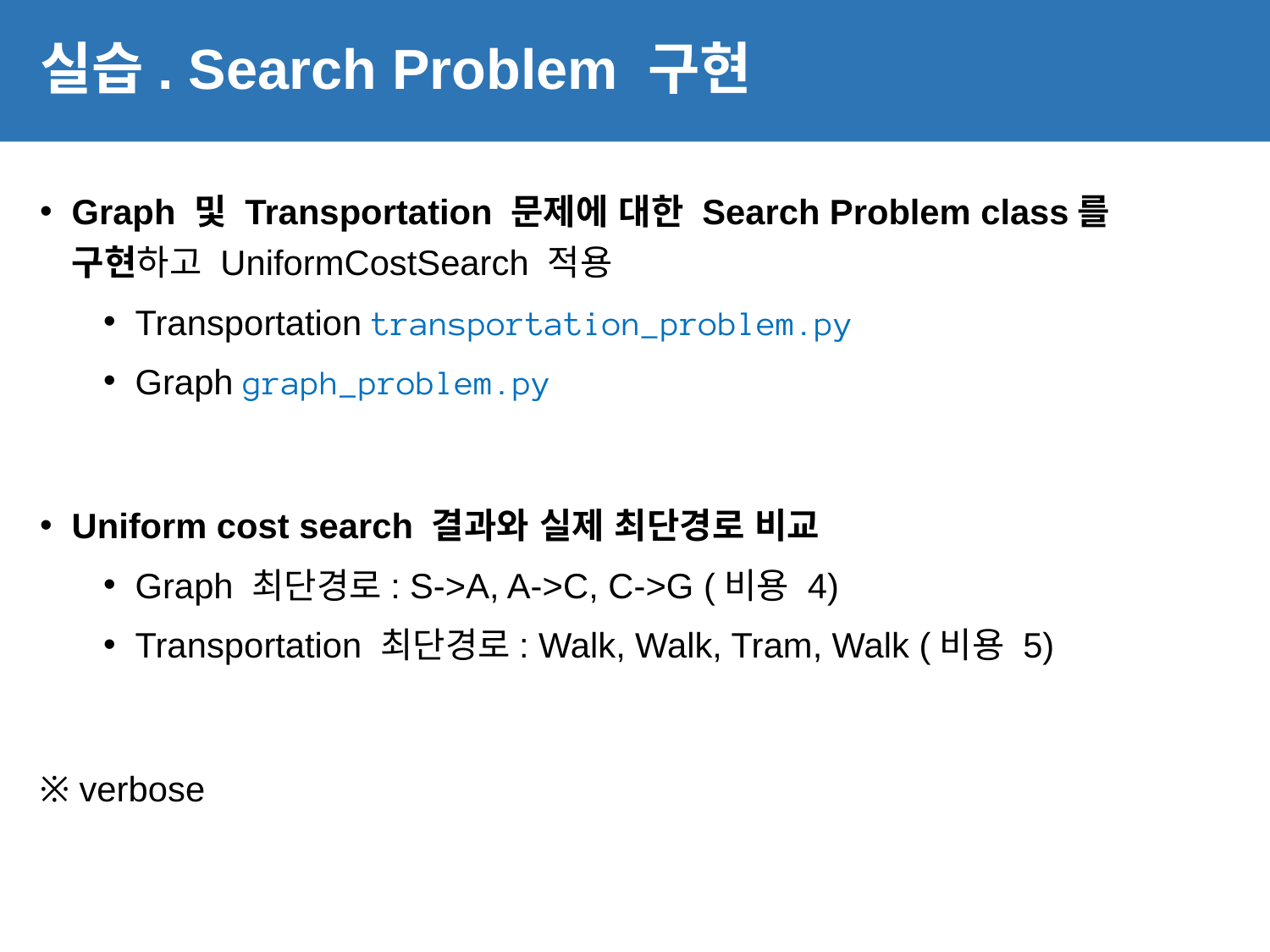

# 실습. Search Problem 구현
16
Graph 및 Transportation 문제에 대한 Search Problem class를 구현하고 UniformCostSearch 적용
Transportation transportation_problem.py
Graph graph_problem.py

Uniform cost search 결과와 실제 최단경로 비교
Graph 최단경로: S->A, A->C, C->G (비용 4)
Transportation 최단경로: Walk, Walk, Tram, Walk (비용 5)

※ verbose